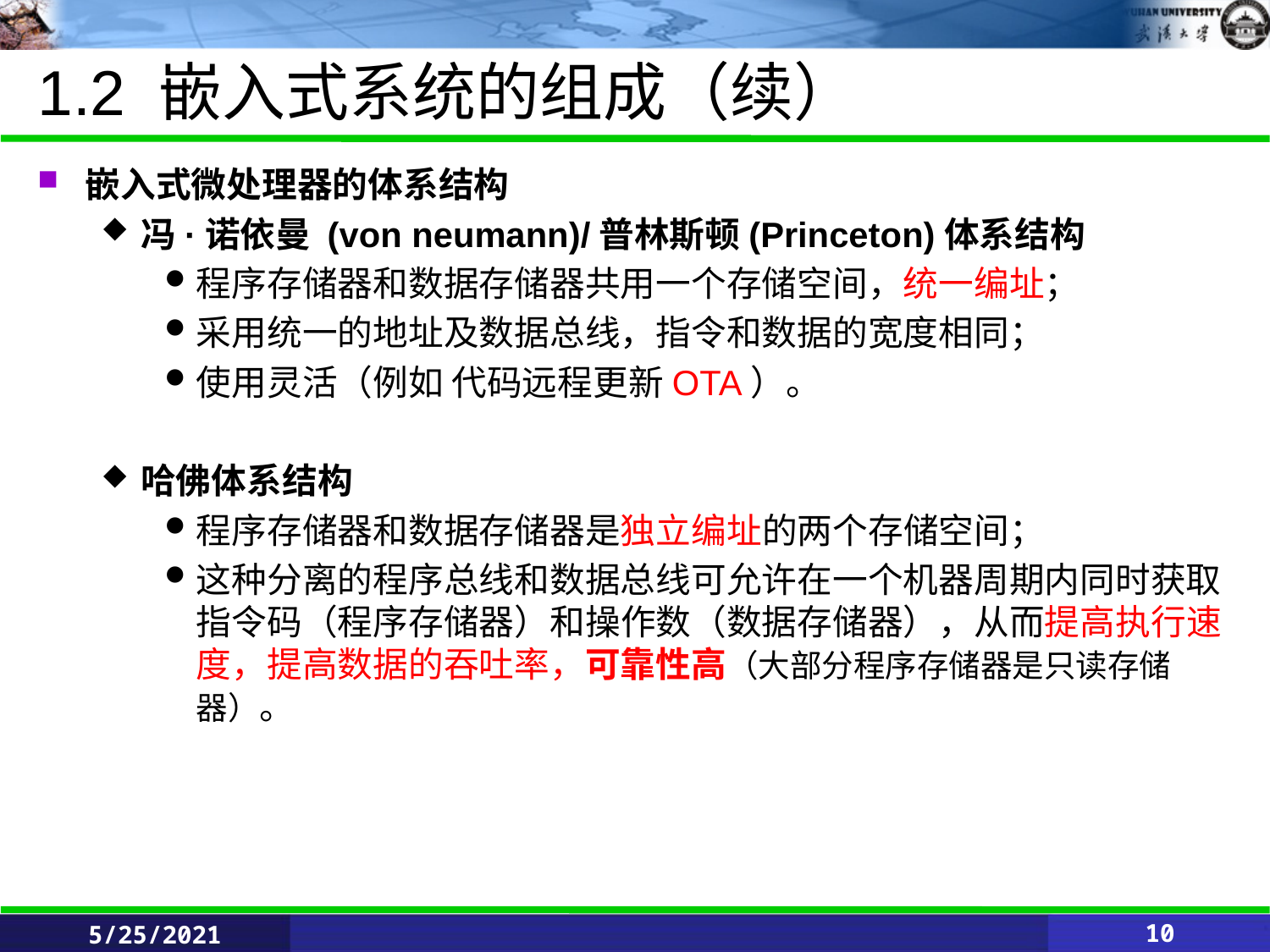

# 1.2 嵌入式系统的组成（续）
嵌入式微处理器的体系结构
冯·诺依曼 (von neumann)/普林斯顿(Princeton)体系结构
程序存储器和数据存储器共用一个存储空间，统一编址；
采用统一的地址及数据总线，指令和数据的宽度相同；
使用灵活（例如 代码远程更新OTA）。

哈佛体系结构
程序存储器和数据存储器是独立编址的两个存储空间；
这种分离的程序总线和数据总线可允许在一个机器周期内同时获取指令码（程序存储器）和操作数（数据存储器），从而提高执行速度，提高数据的吞吐率，可靠性高（大部分程序存储器是只读存储器）。
5/25/2021

10